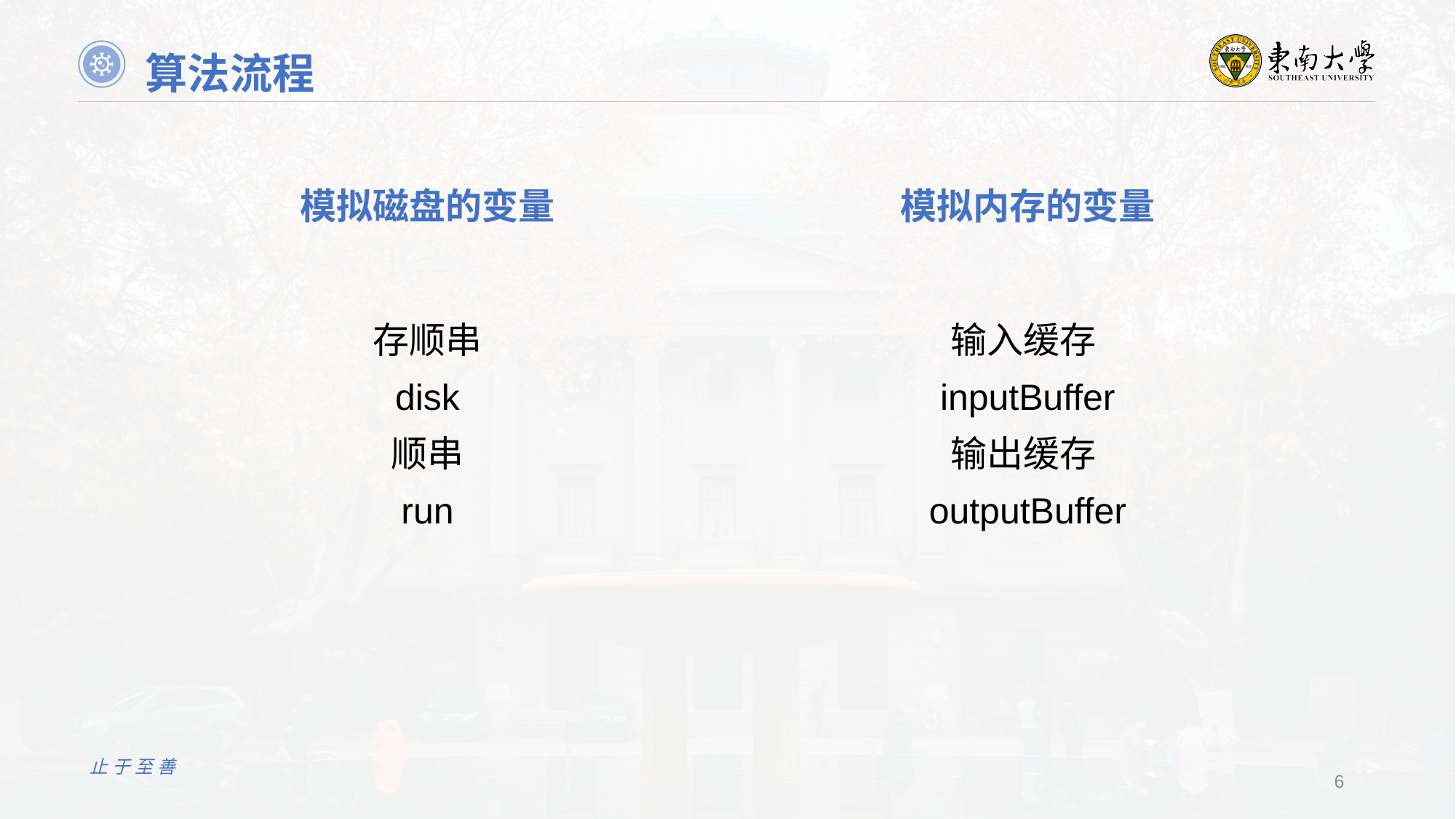

算法流程
模拟磁盘的变量
模拟内存的变量
输入缓存  inputBuffer
输出缓存outputBuffer
存顺串
disk
顺串
run
止于至善
6